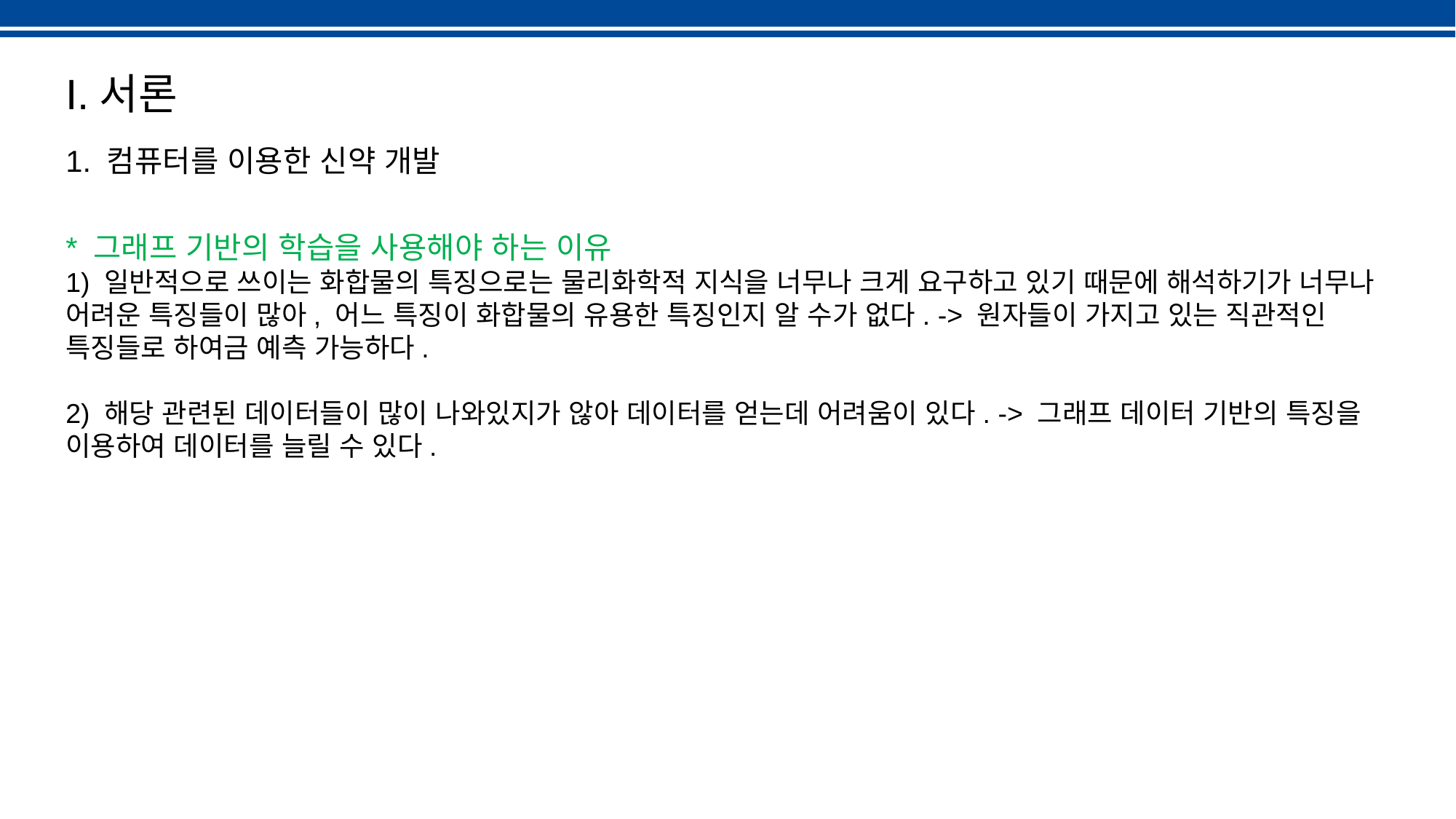

I.서론
1. 컴퓨터를 이용한 신약 개발
* 그래프 기반의 학습을 사용해야 하는 이유
1) 일반적으로 쓰이는 화합물의 특징으로는 물리화학적 지식을 너무나 크게 요구하고 있기 때문에 해석하기가 너무나 어려운 특징들이 많아, 어느 특징이 화합물의 유용한 특징인지 알 수가 없다. -> 원자들이 가지고 있는 직관적인 특징들로 하여금 예측 가능하다.

2) 해당 관련된 데이터들이 많이 나와있지가 않아 데이터를 얻는데 어려움이 있다. -> 그래프 데이터 기반의 특징을 이용하여 데이터를 늘릴 수 있다.